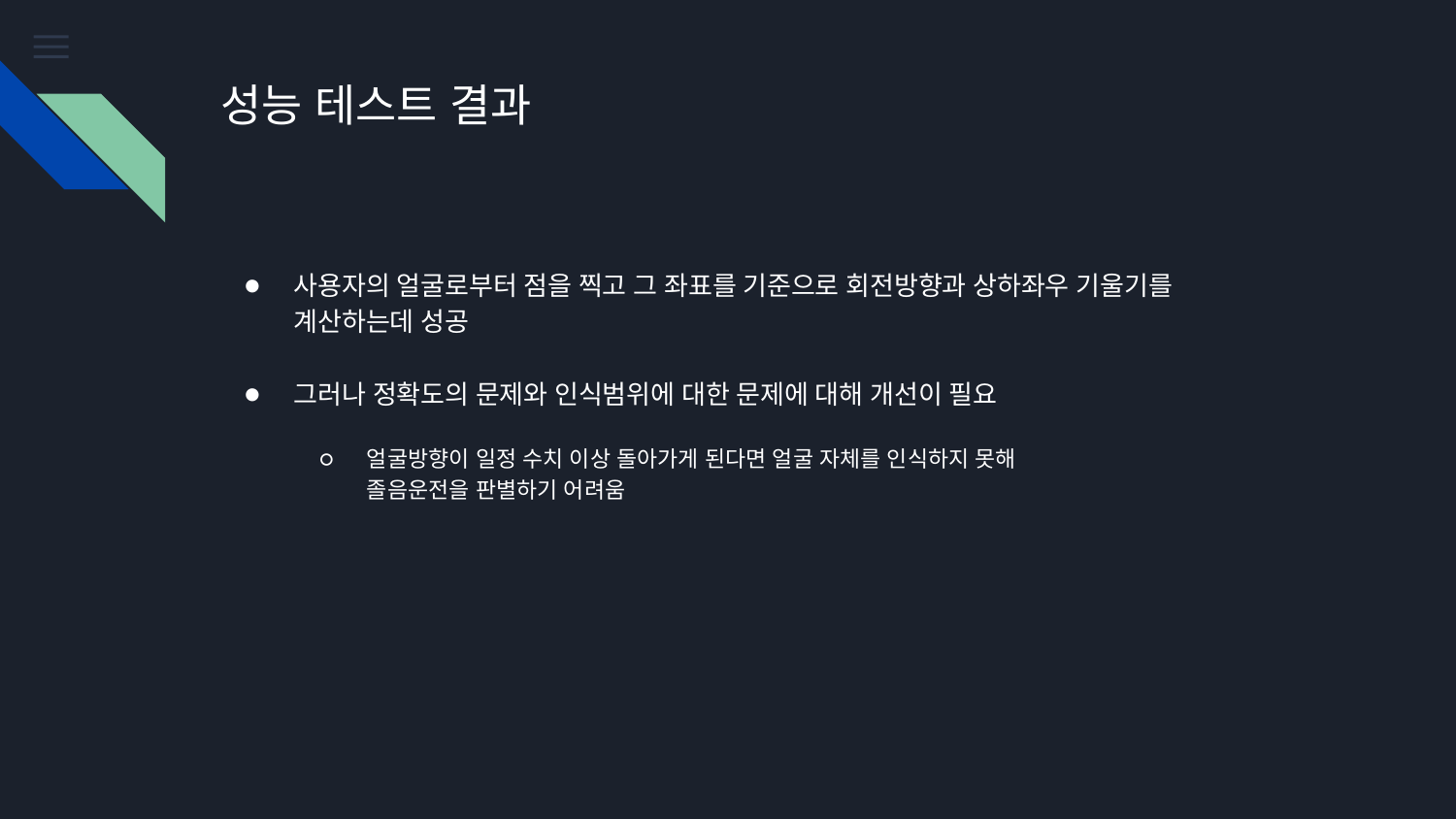

# 성능 테스트 결과

사용자의 얼굴로부터 점을 찍고 그 좌표를 기준으로 회전방향과 상하좌우 기울기를
계산하는데 성공

그러나 정확도의 문제와 인식범위에 대한 문제에 대해 개선이 필요
얼굴방향이 일정 수치 이상 돌아가게 된다면 얼굴 자체를 인식하지 못해
졸음운전을 판별하기 어려움